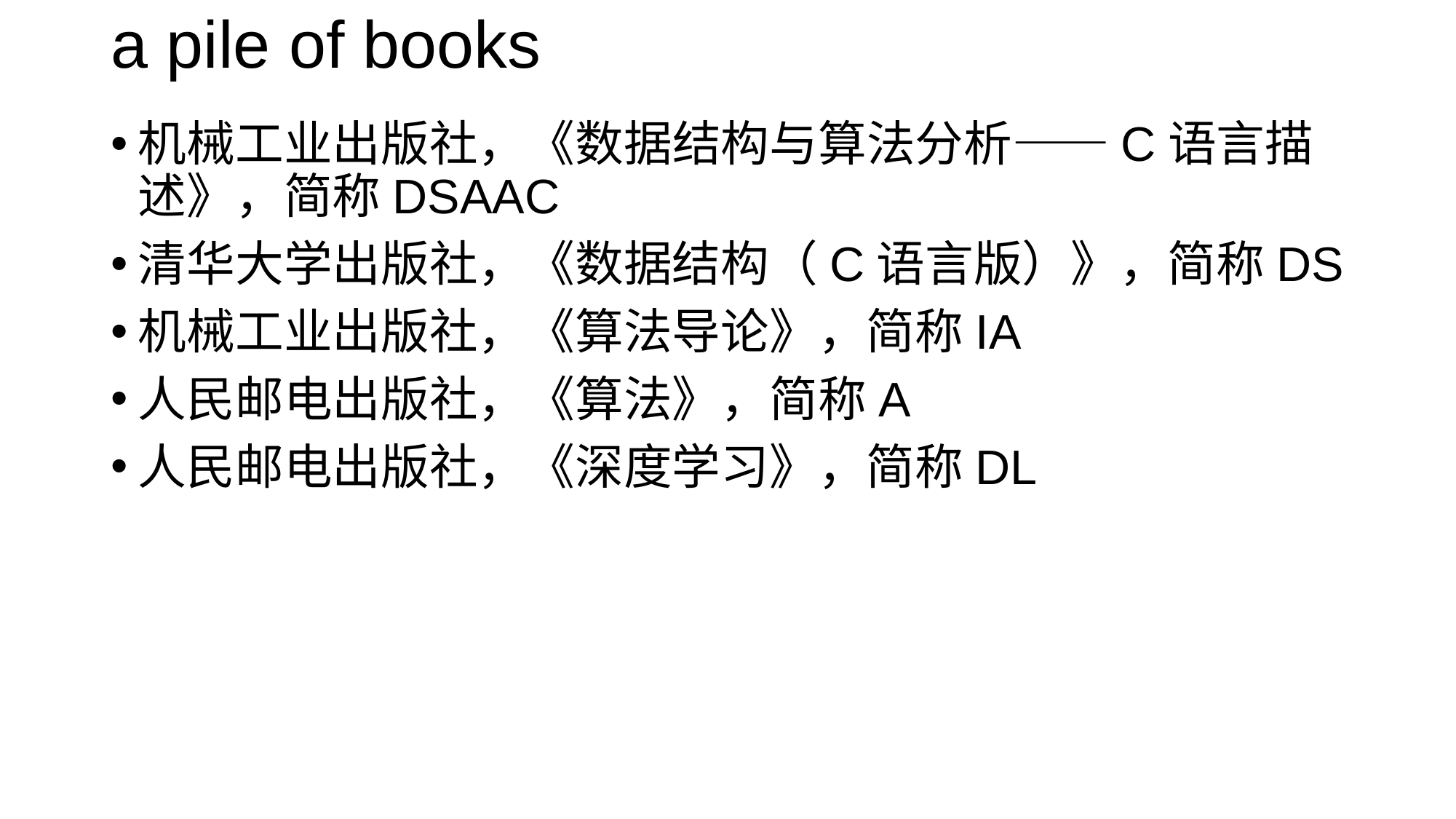

# a pile of books
机械工业出版社，《数据结构与算法分析——C语言描述》，简称DSAAC
清华大学出版社，《数据结构（C语言版）》，简称DS
机械工业出版社，《算法导论》，简称IA
人民邮电出版社，《算法》，简称A
人民邮电出版社，《深度学习》，简称DL